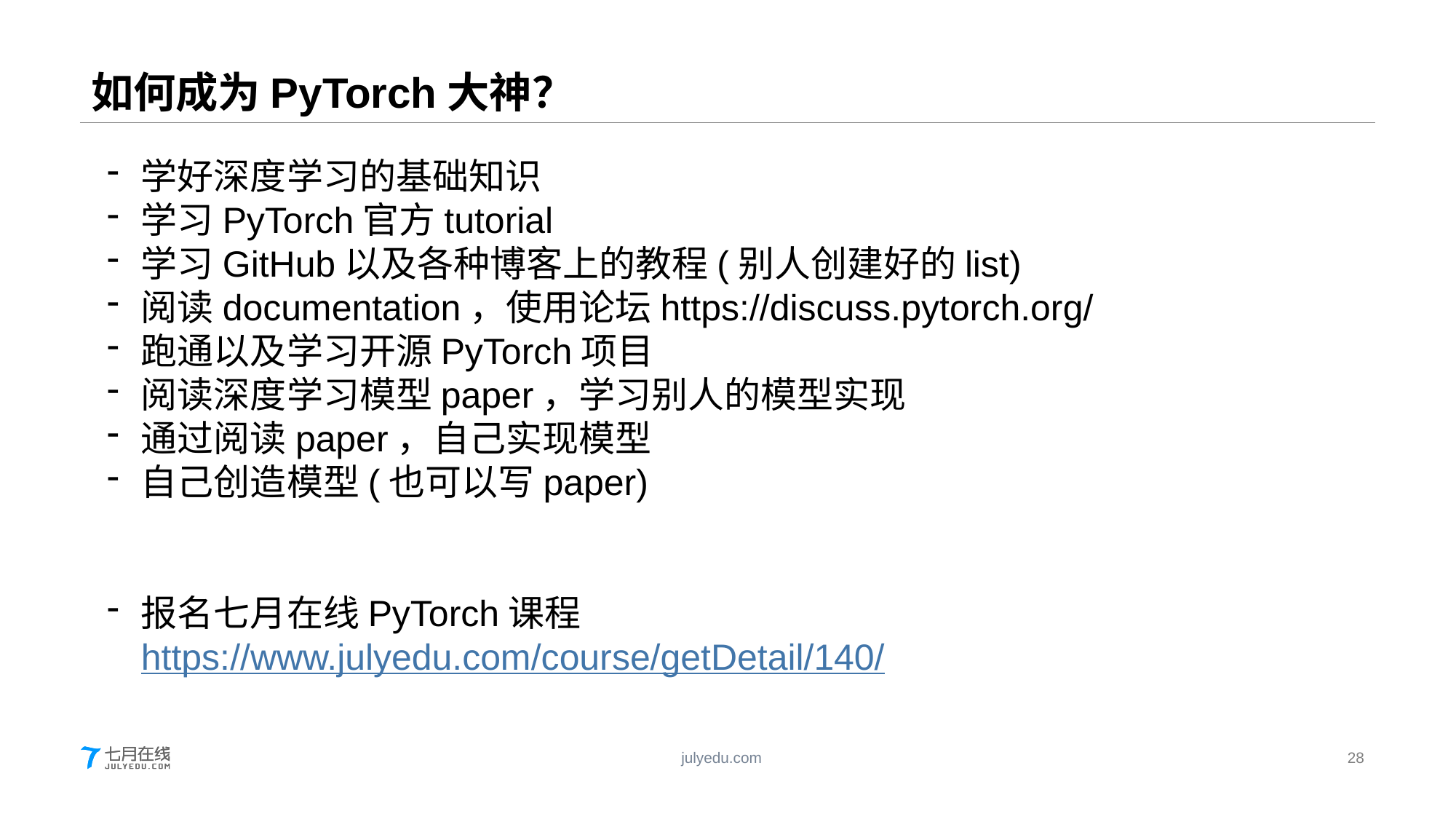

# 如何成为PyTorch大神？
学好深度学习的基础知识
学习PyTorch官方tutorial
学习GitHub以及各种博客上的教程(别人创建好的list)
阅读documentation，使用论坛https://discuss.pytorch.org/
跑通以及学习开源PyTorch项目
阅读深度学习模型paper，学习别人的模型实现
通过阅读paper，自己实现模型
自己创造模型(也可以写paper)

报名七月在线PyTorch课程 https://www.julyedu.com/course/getDetail/140/

28